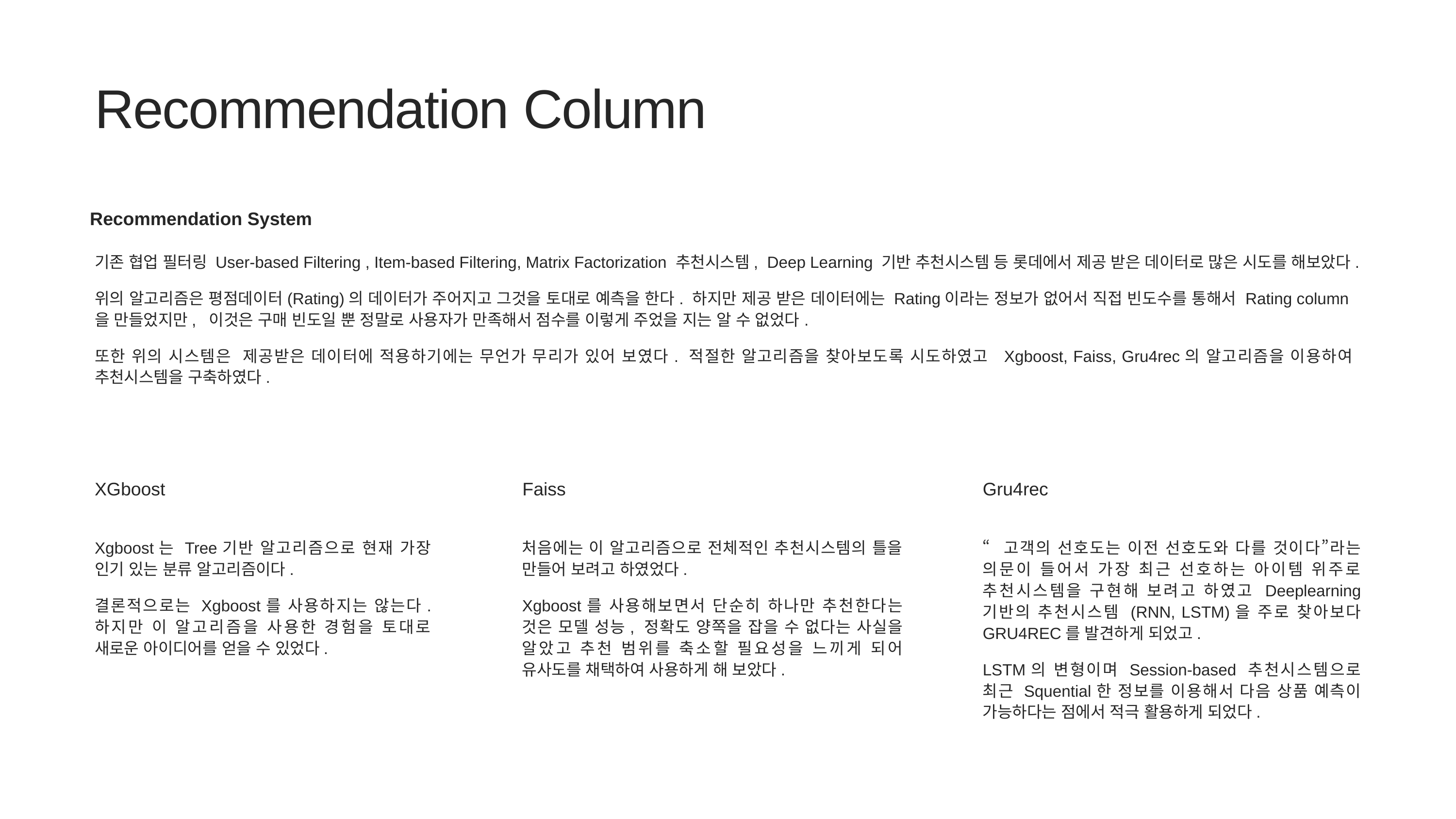

# Recommendation Column
Recommendation System
기존 협업 필터링 User-based Filtering , Item-based Filtering, Matrix Factorization 추천시스템,  Deep Learning 기반 추천시스템 등 롯데에서 제공 받은 데이터로 많은 시도를 해보았다.
위의 알고리즘은 평점데이터(Rating)의 데이터가 주어지고 그것을 토대로 예측을 한다. 하지만 제공 받은 데이터에는 Rating이라는 정보가 없어서 직접 빈도수를 통해서 Rating column을 만들었지만,  이것은 구매 빈도일 뿐 정말로 사용자가 만족해서 점수를 이렇게 주었을 지는 알 수 없었다.
또한 위의 시스템은  제공받은 데이터에 적용하기에는 무언가 무리가 있어 보였다. 적절한 알고리즘을 찾아보도록 시도하였고  Xgboost, Faiss, Gru4rec의 알고리즘을 이용하여 추천시스템을 구축하였다.
XGboost
Faiss
Gru4rec
처음에는 이 알고리즘으로 전체적인 추천시스템의 틀을 만들어 보려고 하였었다.
Xgboost를 사용해보면서 단순히 하나만 추천한다는 것은 모델 성능, 정확도 양쪽을 잡을 수 없다는 사실을 알았고 추천 범위를 축소할 필요성을 느끼게 되어 유사도를 채택하여 사용하게 해 보았다.

“고객의 선호도는 이전 선호도와 다를 것이다”라는 의문이 들어서 가장 최근 선호하는 아이템 위주로 추천시스템을 구현해 보려고 하였고 Deeplearning 기반의 추천시스템 (RNN, LSTM)을 주로 찾아보다 GRU4REC를 발견하게 되었고.
LSTM의 변형이며 Session-based 추천시스템으로 최근 Squential한 정보를 이용해서 다음 상품 예측이 가능하다는 점에서 적극 활용하게 되었다.
Xgboost는 Tree기반 알고리즘으로 현재 가장 인기 있는 분류 알고리즘이다.
결론적으로는 Xgboost를 사용하지는 않는다. 하지만 이 알고리즘을 사용한 경험을 토대로 새로운 아이디어를 얻을 수 있었다.